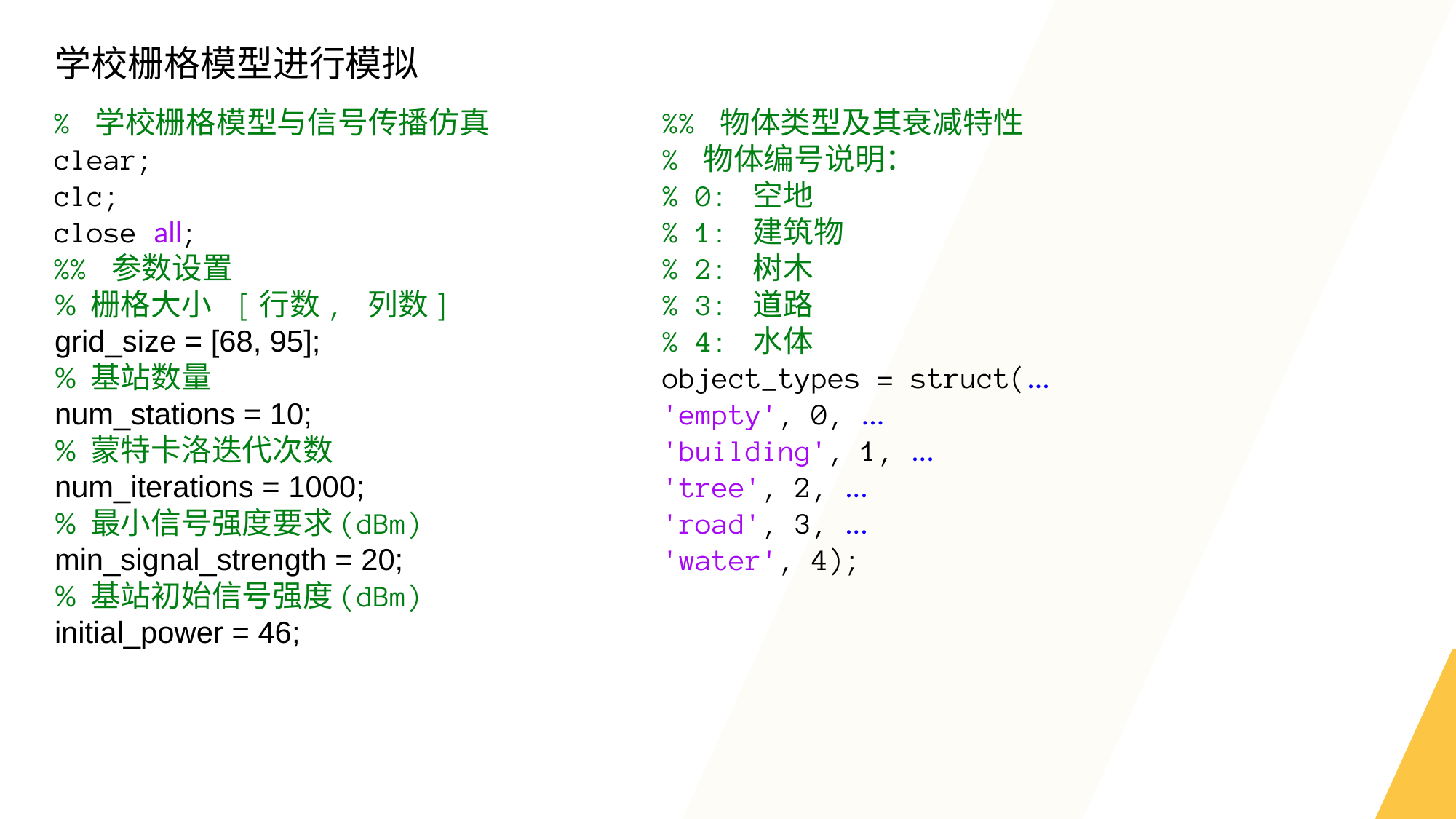

学校栅格模型进行模拟

% 学校栅格模型与信号传播仿真
clear;
clc;
close all;
%% 参数设置
% 栅格大小 [行数, 列数]
grid_size = [68, 95];
% 基站数量
num_stations = 10;
% 蒙特卡洛迭代次数
num_iterations = 1000;
% 最小信号强度要求(dBm)
min_signal_strength = 20;
% 基站初始信号强度(dBm)
initial_power = 46;

%% 物体类型及其衰减特性
% 物体编号说明：
% 0: 空地
% 1: 建筑物
% 2: 树木
% 3: 道路
% 4: 水体
object_types = struct(...
'empty', 0, ...
'building', 1, ...
'tree', 2, ...
'road', 3, ...
'water', 4);